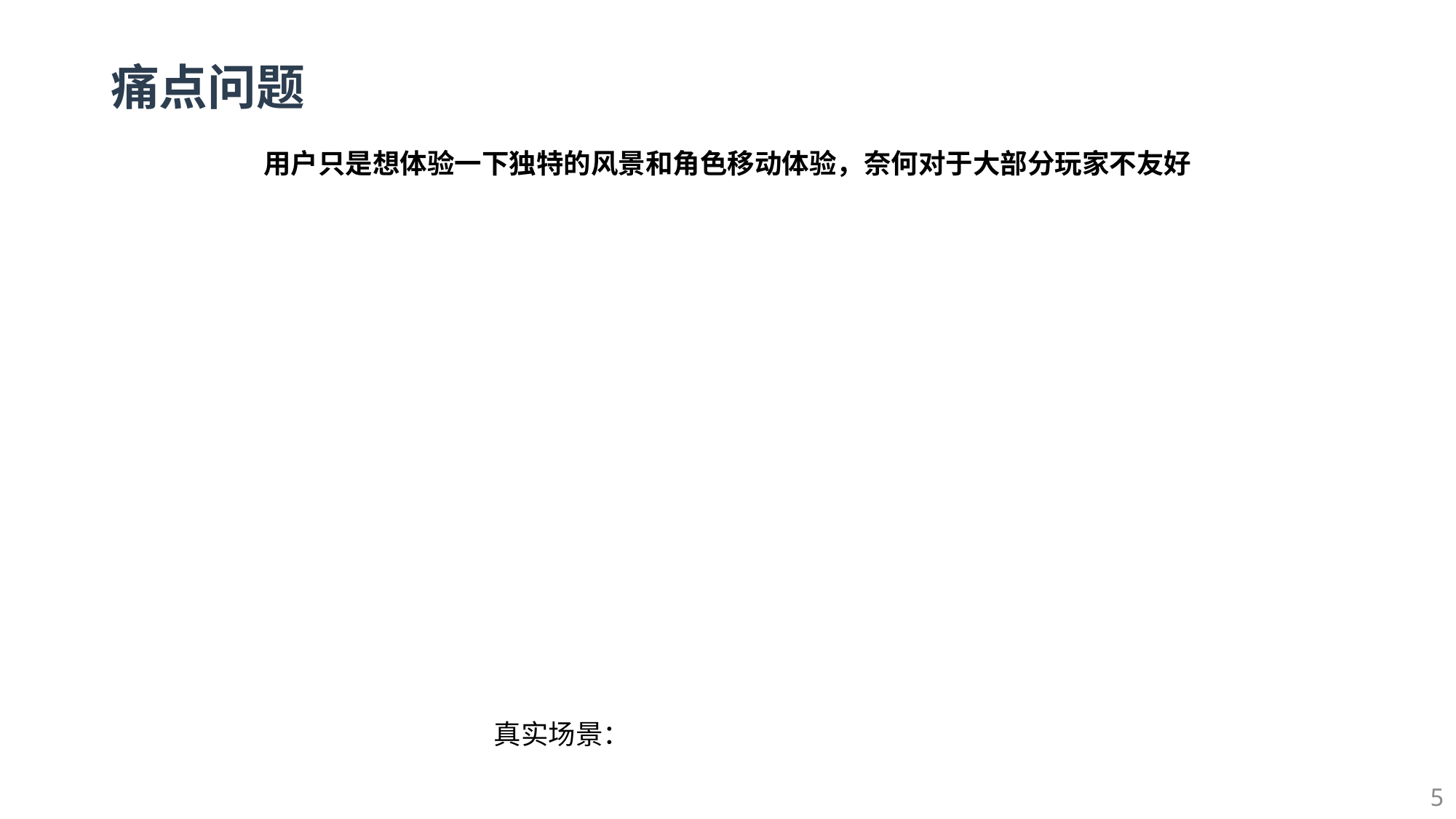

# 痛点问题
用户只是想体验一下独特的风景和角色移动体验，奈何对于大部分玩家不友好
真实场景：
5